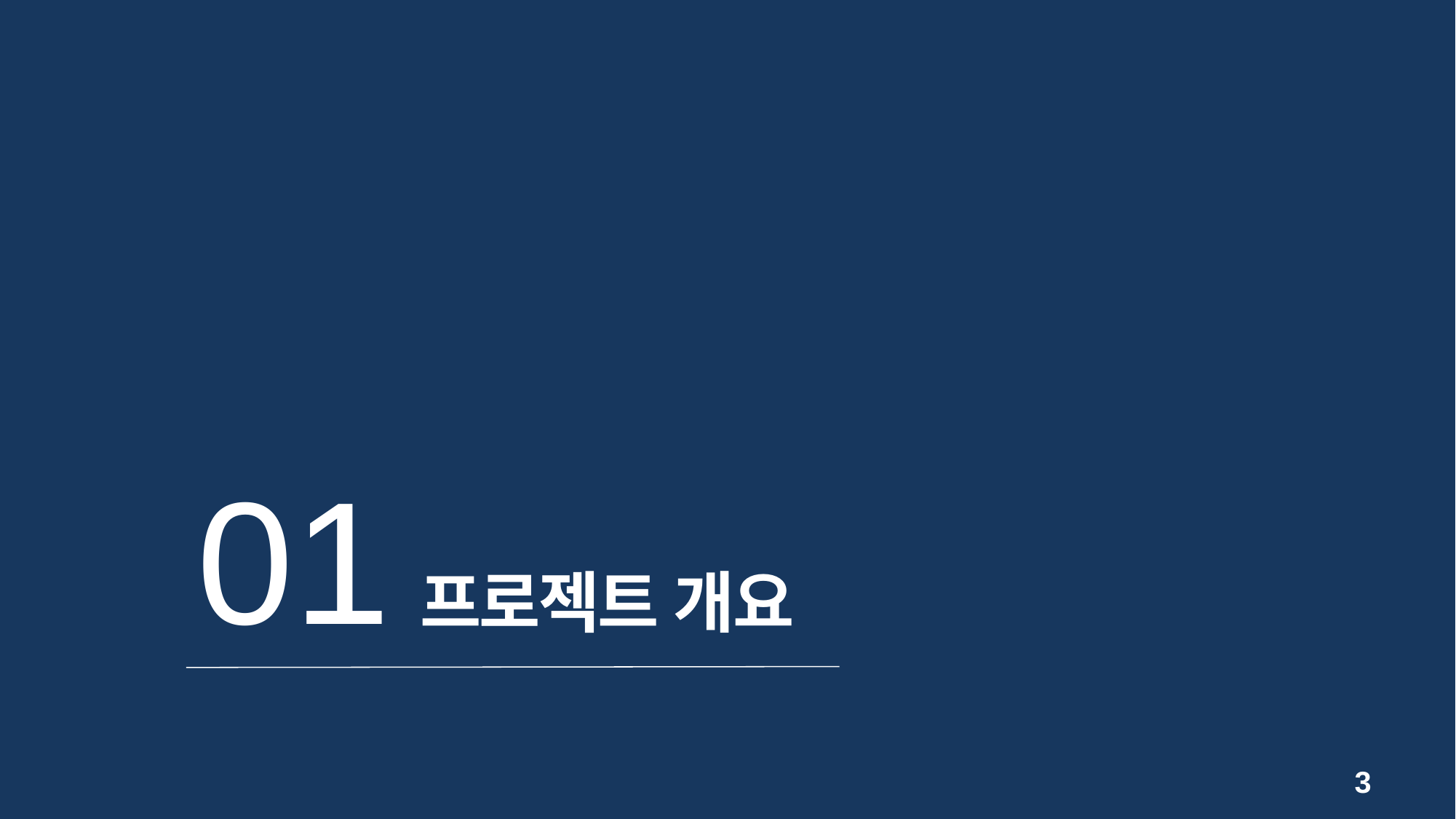

1.1
1.2
1.3
1.4
1.5
1.6
1.7
1.8
프로젝트 기획 배경
비식별 조치란?
비식별화 처리 종류
ARX Data Anonymization Tool
기존 서비스 벤치마킹
구성원 및 역할
프로젝트 일정
프로젝트 세부 일정
01
프로젝트 개요
3